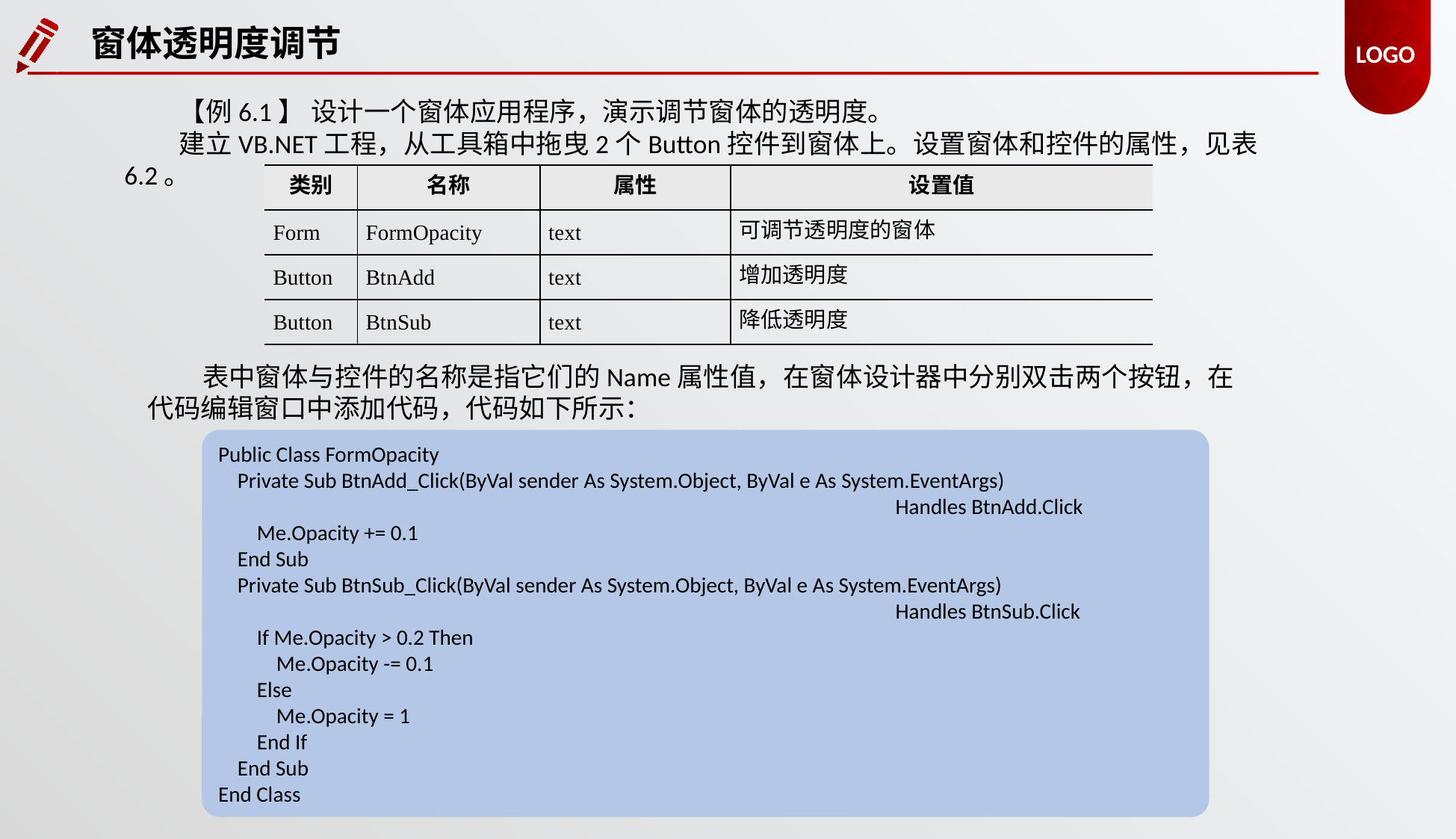

LOGO
窗体透明度调节

【例6.1】 设计一个窗体应用程序，演示调节窗体的透明度。
建立VB.NET工程，从工具箱中拖曳2个Button控件到窗体上。设置窗体和控件的属性，见表6.2。
| 类别 | 名称 | 属性 | 设置值 |
| --- | --- | --- | --- |
| Form | FormOpacity | text | 可调节透明度的窗体 |
| Button | BtnAdd | text | 增加透明度 |
| Button | BtnSub | text | 降低透明度 |
表中窗体与控件的名称是指它们的Name属性值，在窗体设计器中分别双击两个按钮，在代码编辑窗口中添加代码，代码如下所示：
Public Class FormOpacity
    Private Sub BtnAdd_Click(ByVal sender As System.Object, ByVal e As System.EventArgs)
						 Handles BtnAdd.Click
        Me.Opacity += 0.1
    End Sub
    Private Sub BtnSub_Click(ByVal sender As System.Object, ByVal e As System.EventArgs)
						 Handles BtnSub.Click
        If Me.Opacity > 0.2 Then
            Me.Opacity -= 0.1
        Else
            Me.Opacity = 1
        End If
    End Sub
End Class